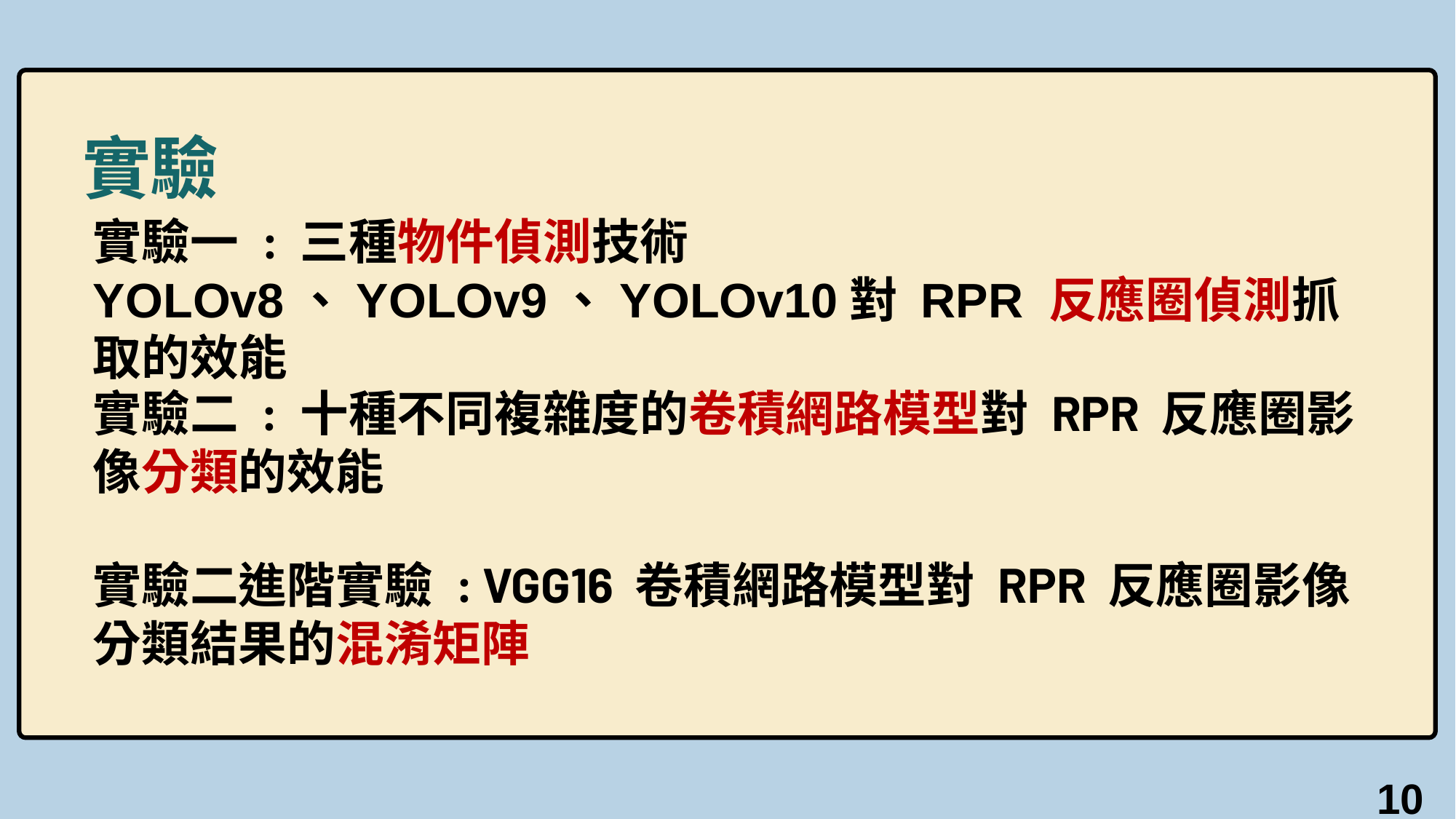

實驗
實驗一 : 三種物件偵測技術YOLOv8、YOLOv9、YOLOv10對 RPR 反應圈偵測抓取的效能
實驗二 : 十種不同複雜度的卷積網路模型對 RPR 反應圈影像分類的效能
實驗二進階實驗 : VGG16 卷積網路模型對 RPR 反應圈影像分類結果的混淆矩陣
10